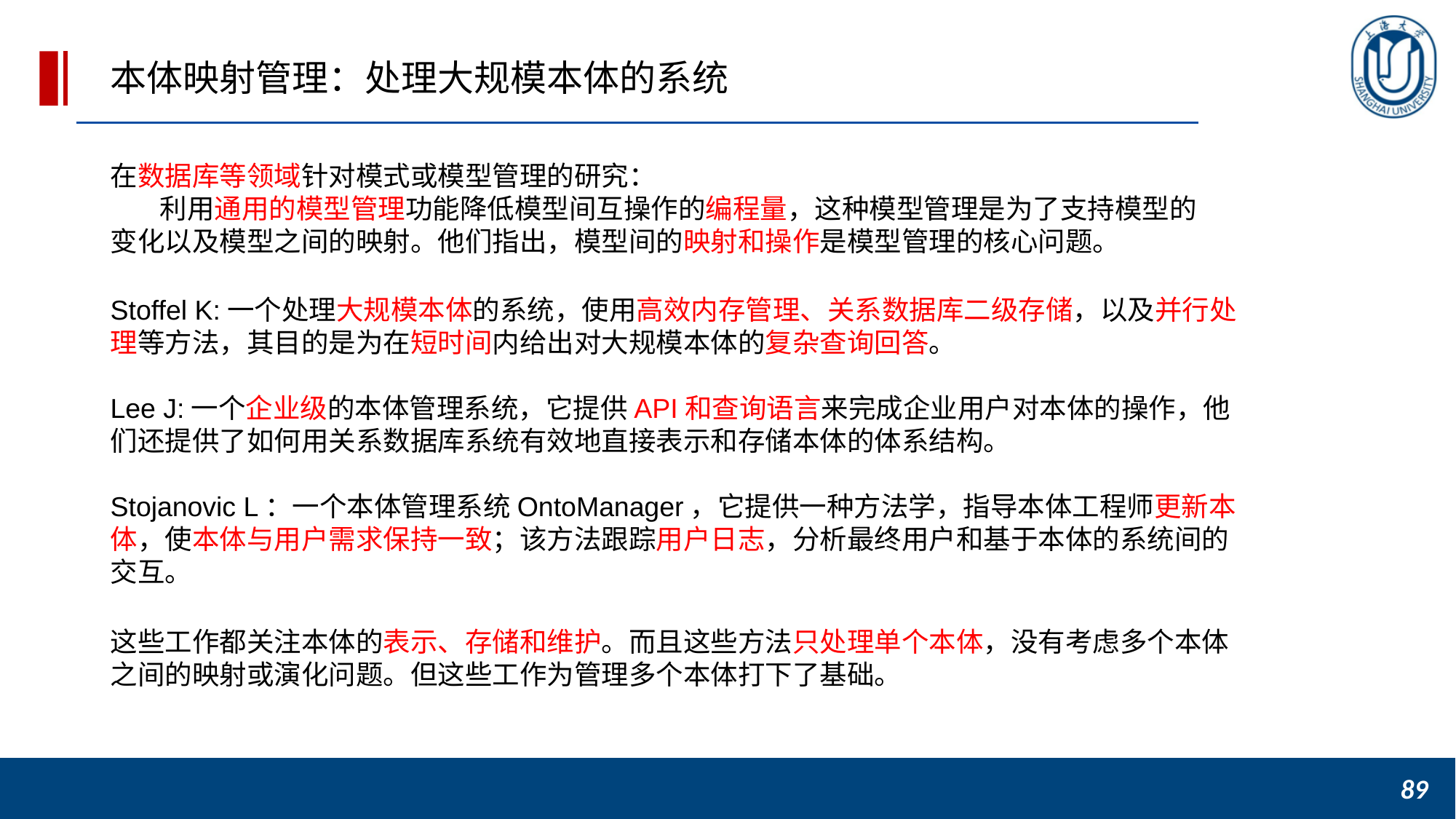

本体映射管理：处理大规模本体的系统
在数据库等领域针对模式或模型管理的研究：
       利用通用的模型管理功能降低模型间互操作的编程量，这种模型管理是为了支持模型的变化以及模型之间的映射。他们指出，模型间的映射和操作是模型管理的核心问题。
Stoffel K:一个处理大规模本体的系统，使用高效内存管理、关系数据库二级存储，以及并行处理等方法，其目的是为在短时间内给出对大规模本体的复杂查询回答。

Lee J:一个企业级的本体管理系统，它提供API和查询语言来完成企业用户对本体的操作，他们还提供了如何用关系数据库系统有效地直接表示和存储本体的体系结构。

Stojanovic L：一个本体管理系统OntoManager，它提供一种方法学，指导本体工程师更新本体，使本体与用户需求保持一致；该方法跟踪用户日志，分析最终用户和基于本体的系统间的交互。
这些工作都关注本体的表示、存储和维护。而且这些方法只处理单个本体，没有考虑多个本体之间的映射或演化问题。但这些工作为管理多个本体打下了基础。
89